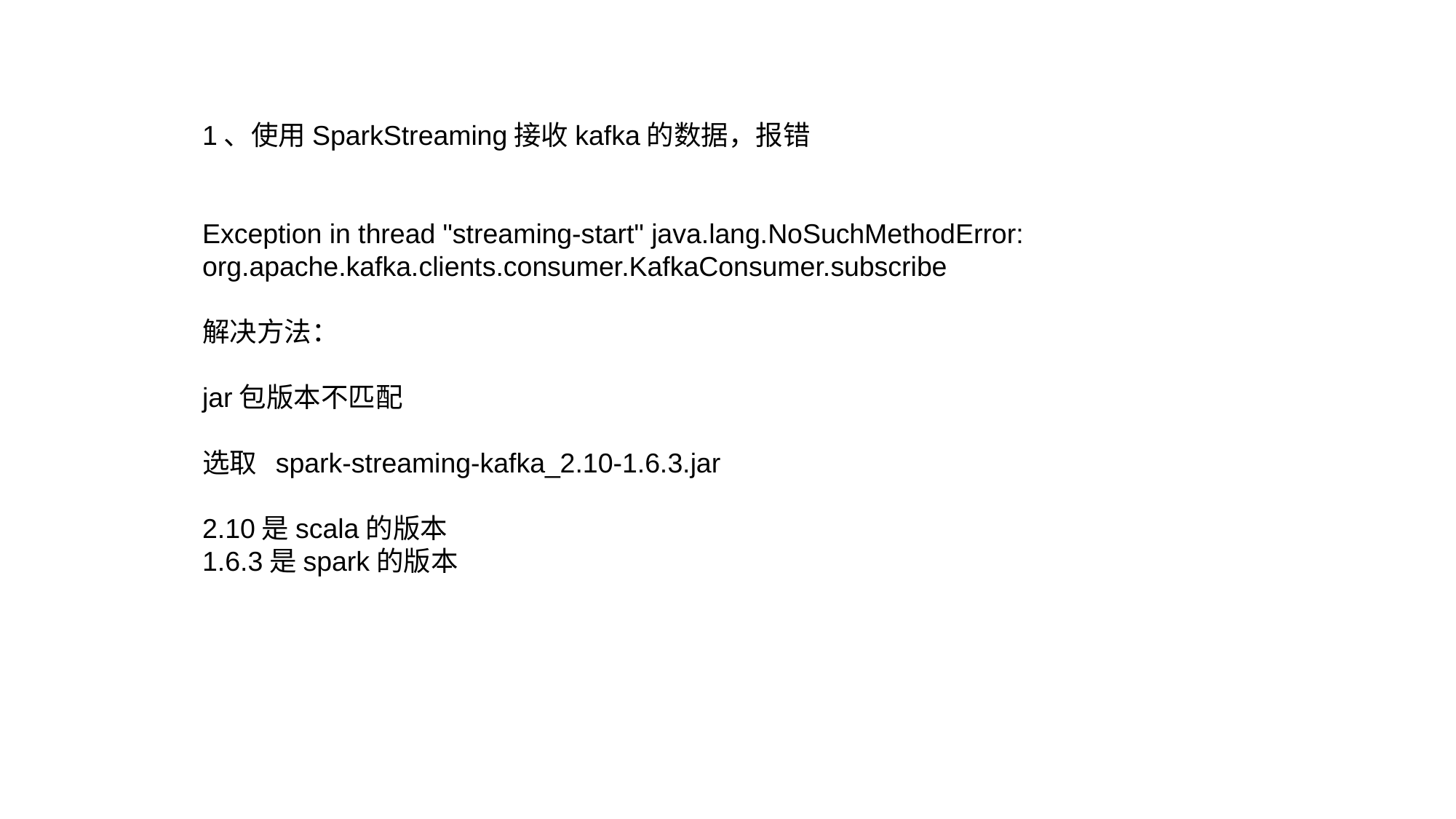

1、使用SparkStreaming接收kafka的数据，报错

Exception in thread "streaming-start" java.lang.NoSuchMethodError: org.apache.kafka.clients.consumer.KafkaConsumer.subscribe

解决方法：

jar包版本不匹配

选取  spark-streaming-kafka_2.10-1.6.3.jar

2.10是scala的版本
1.6.3是spark的版本